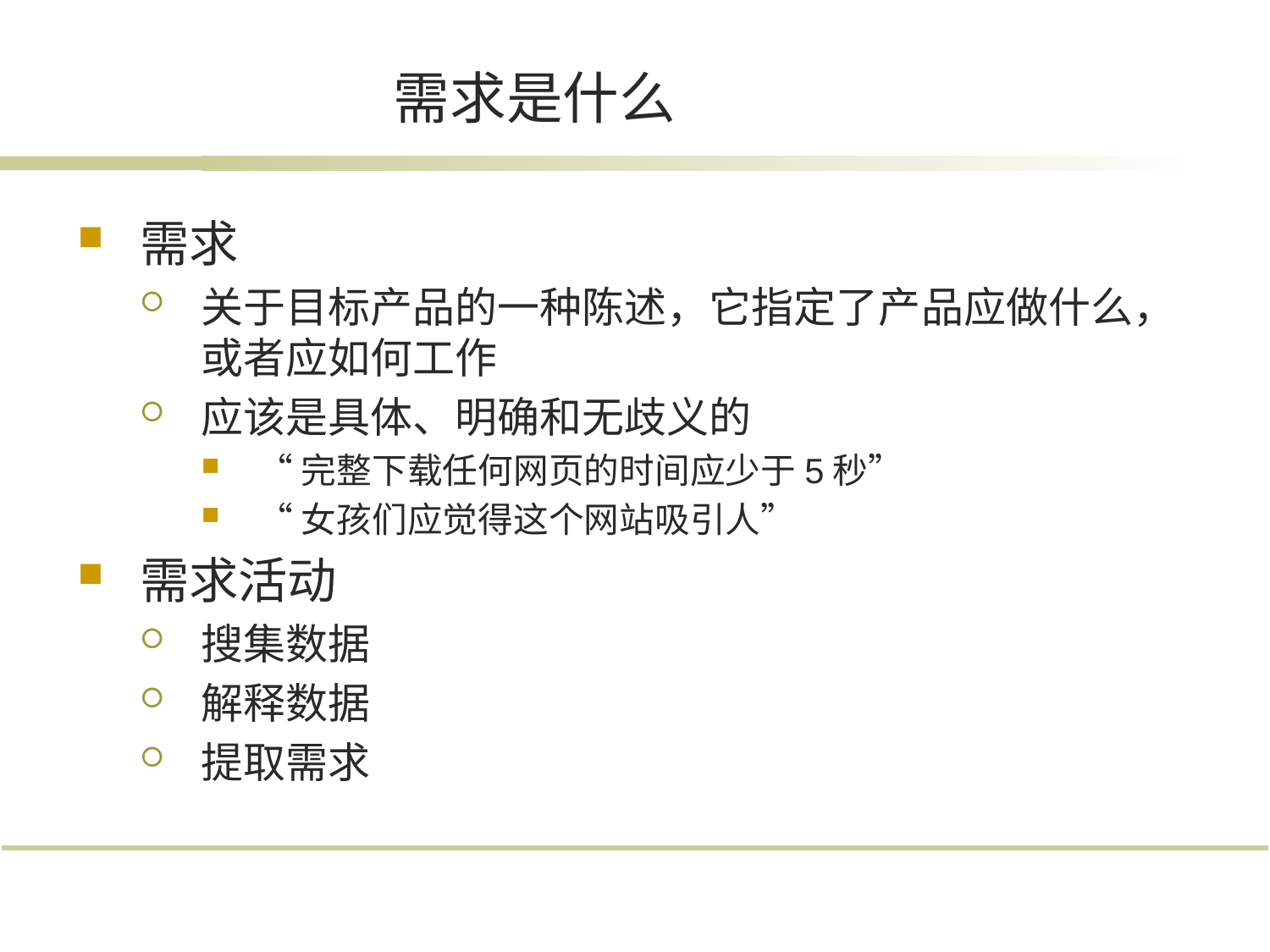

# 需求是什么
需求
关于目标产品的一种陈述，它指定了产品应做什么，或者应如何工作
应该是具体、明确和无歧义的
“完整下载任何网页的时间应少于5秒”
“女孩们应觉得这个网站吸引人”
需求活动
搜集数据
解释数据
提取需求